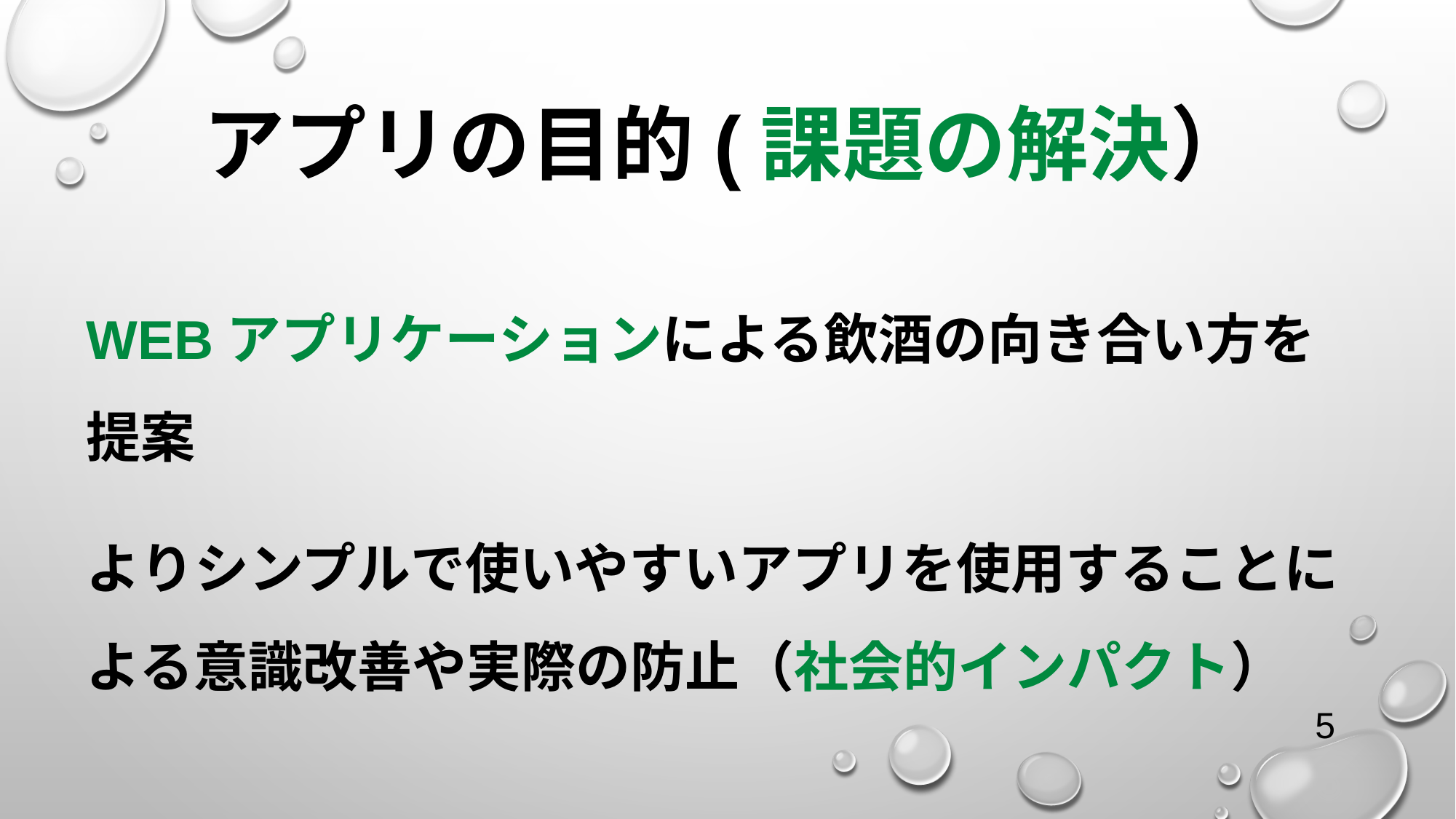

# アプリの目的(課題の解決）
Webアプリケーションによる飲酒の向き合い方を提案
よりシンプルで使いやすいアプリを使用することによる意識改善や実際の防止（社会的インパクト）
5